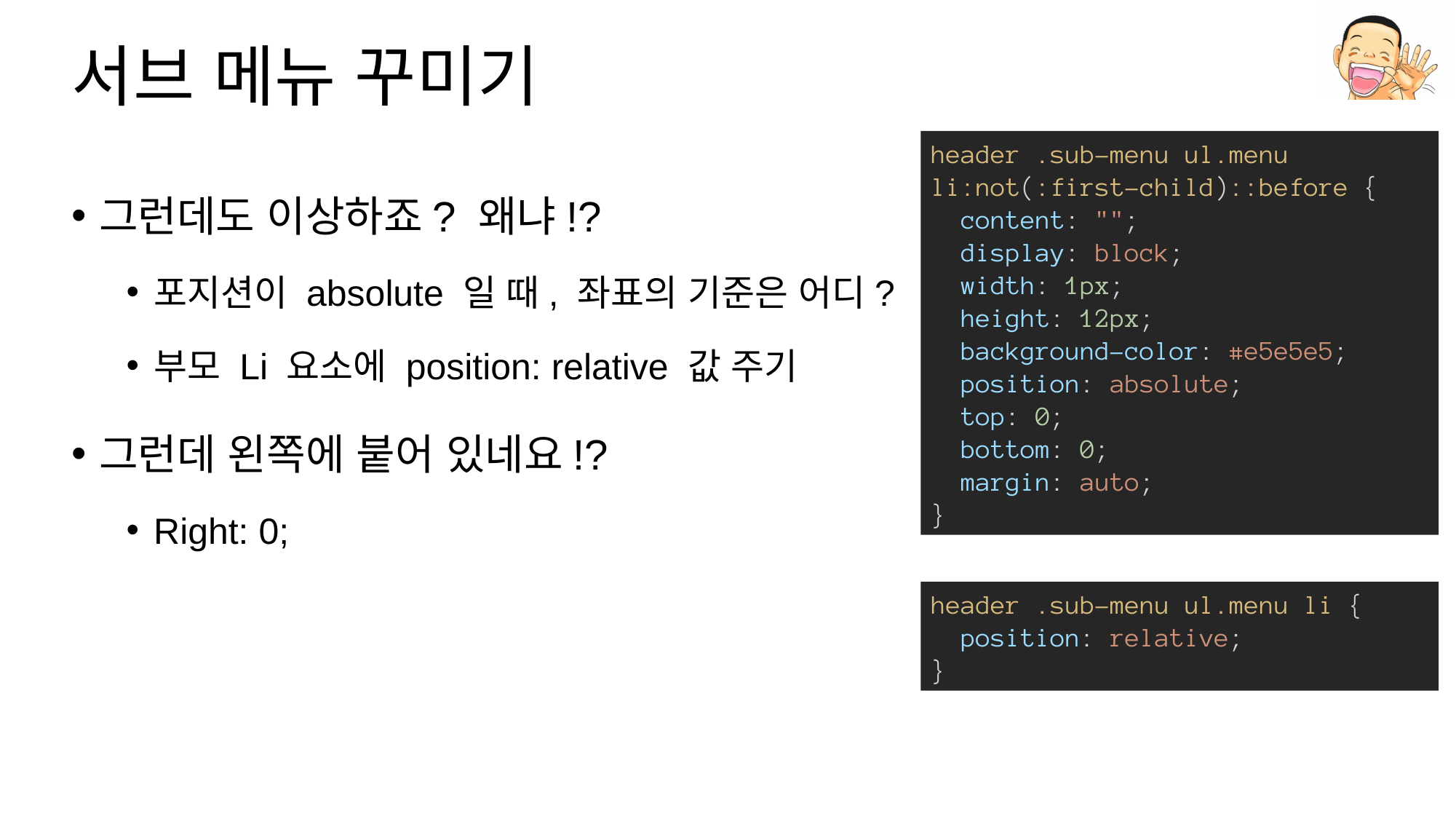

# 서브 메뉴 꾸미기
header .sub-menu ul.menu li:not(:first-child)::before {
  content: "";
  display: block;
  width: 1px;
  height: 12px;
  background-color: #e5e5e5;
  position: absolute;
  top: 0;
  bottom: 0;
  margin: auto;
}
그런데도 이상하죠? 왜냐!?
포지션이 absolute 일 때, 좌표의 기준은 어디?
부모 Li 요소에 position: relative 값 주기
그런데 왼쪽에 붙어 있네요!?
Right: 0;
header .sub-menu ul.menu li {
  position: relative;
}